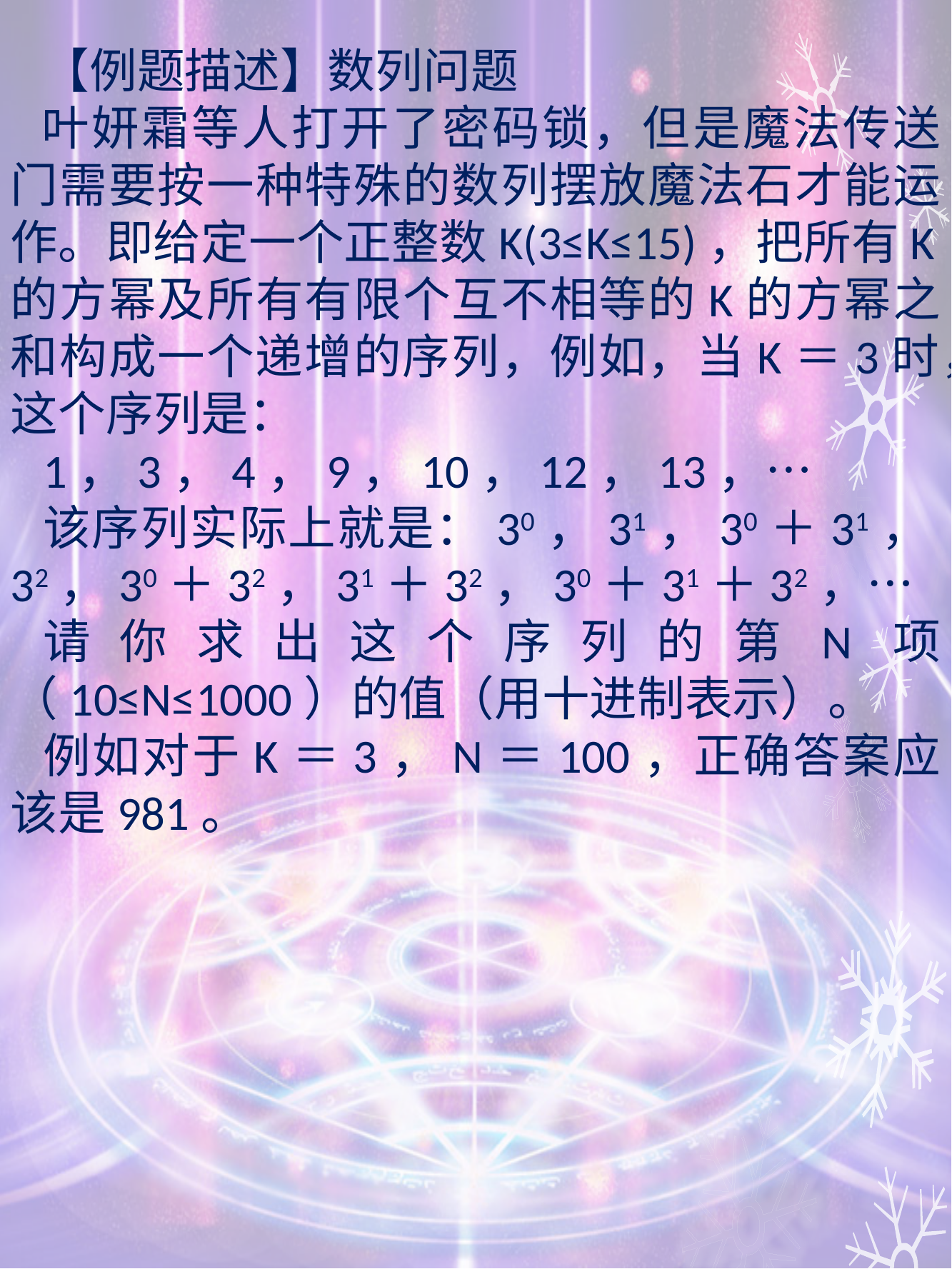

【例题描述】数列问题
叶妍霜等人打开了密码锁，但是魔法传送门需要按一种特殊的数列摆放魔法石才能运作。即给定一个正整数K(3≤K≤15)，把所有K的方幂及所有有限个互不相等的K的方幂之和构成一个递增的序列，例如，当K＝3时，这个序列是：
1，3，4，9，10，12，13，…
该序列实际上就是：30，31，30＋31，32，30＋32，31＋32，30＋31＋32，…
请你求出这个序列的第N项（10≤N≤1000）的值（用十进制表示）。
例如对于K＝3，N＝100，正确答案应该是981。